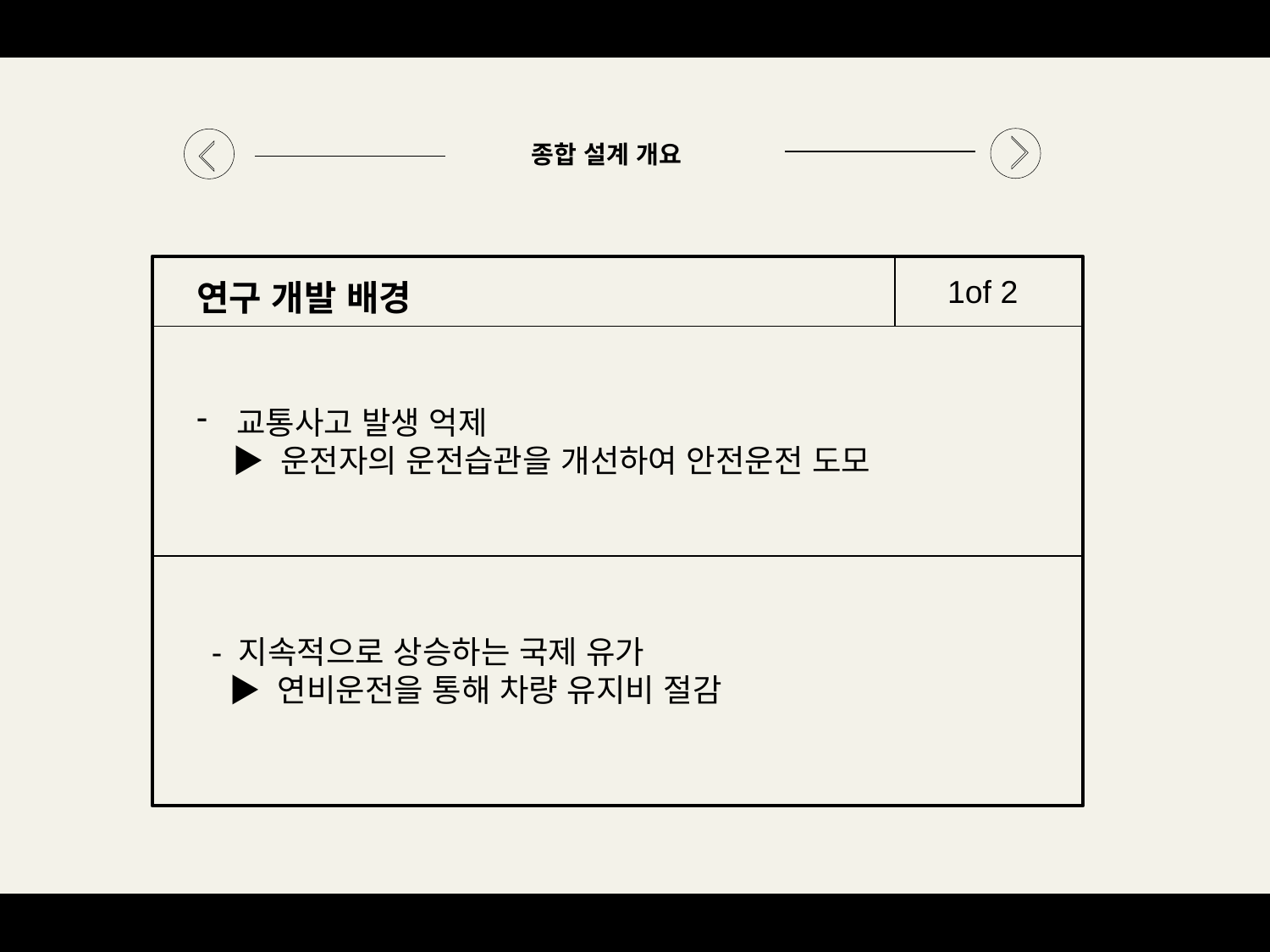

종합 설계 개요

1of 2
연구 개발 배경
교통사고 발생 억제
    ▶ 운전자의 운전습관을 개선하여 안전운전 도모
- 지속적으로 상승하는 국제 유가
  ▶ 연비운전을 통해 차량 유지비 절감